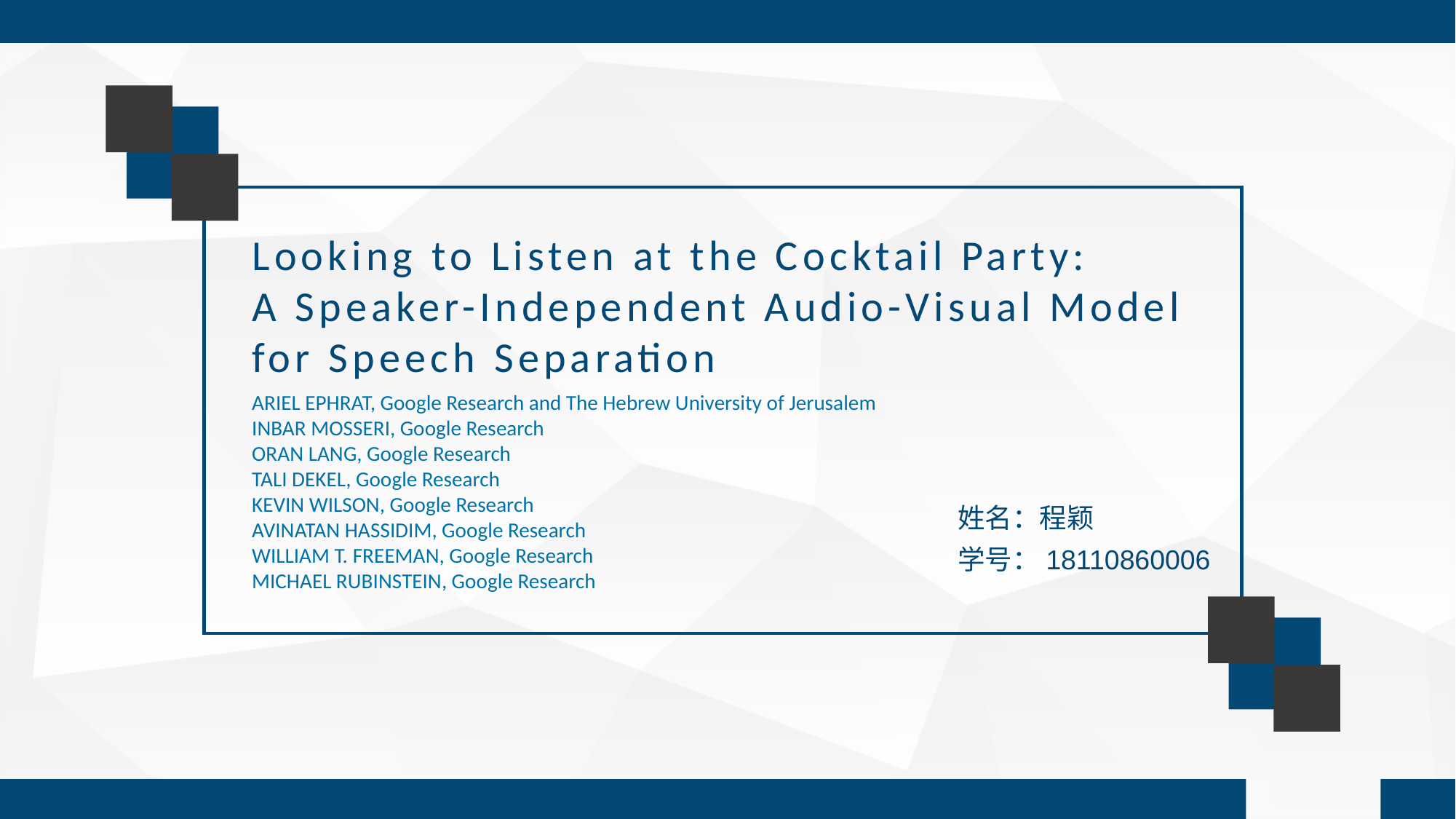

Looking to Listen at the Cocktail Party:
A Speaker-Independent Audio-Visual Model
for Speech Separation
ARIEL EPHRAT, Google Research and The Hebrew University of Jerusalem
INBAR MOSSERI, Google Research
ORAN LANG, Google Research
TALI DEKEL, Google Research
KEVIN WILSON, Google Research
AVINATAN HASSIDIM, Google Research
WILLIAM T. FREEMAN, Google Research
MICHAEL RUBINSTEIN, Google Research

姓名：程颖
学号：18110860006